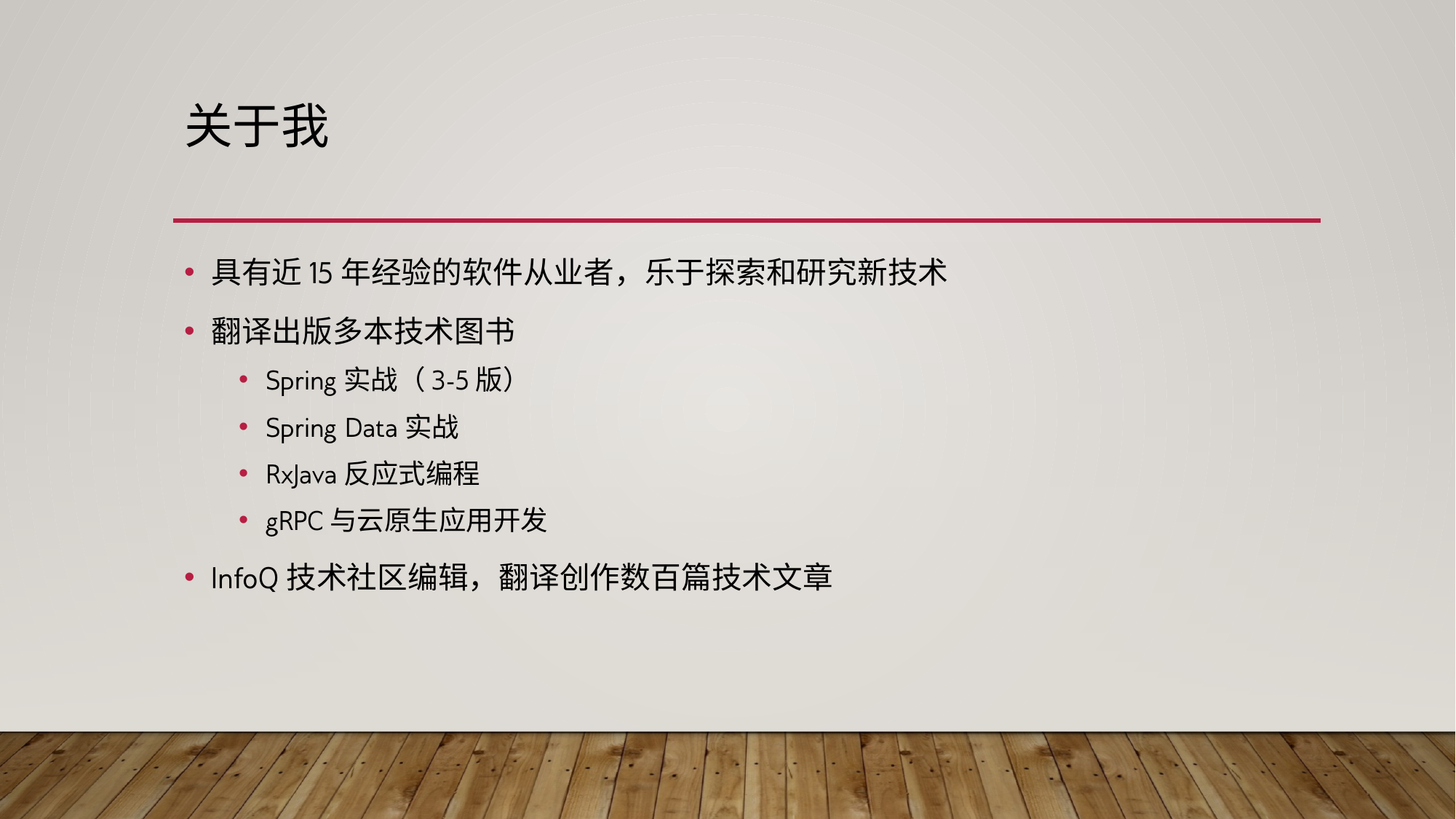

# 关于我
具有近15年经验的软件从业者，乐于探索和研究新技术
翻译出版多本技术图书
Spring实战（3-5版）
Spring Data实战
RxJava反应式编程
gRPC与云原生应用开发
InfoQ技术社区编辑，翻译创作数百篇技术文章